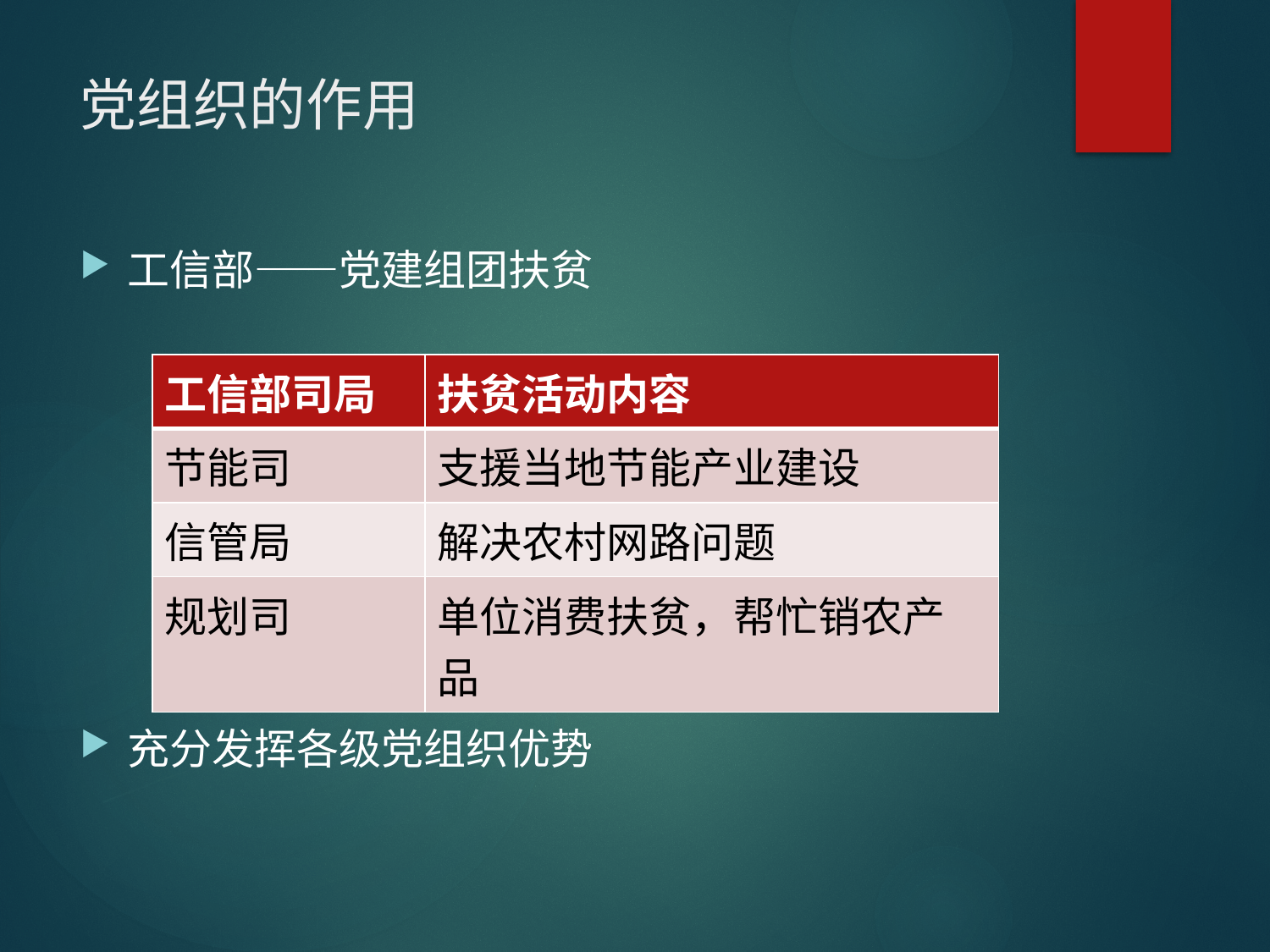

# 党组织的作用
工信部——党建组团扶贫

充分发挥各级党组织优势

| 工信部司局 | 扶贫活动内容 |
| --- | --- |
| 节能司 | 支援当地节能产业建设 |
| 信管局 | 解决农村网路问题 |
| 规划司 | 单位消费扶贫，帮忙销农产品 |